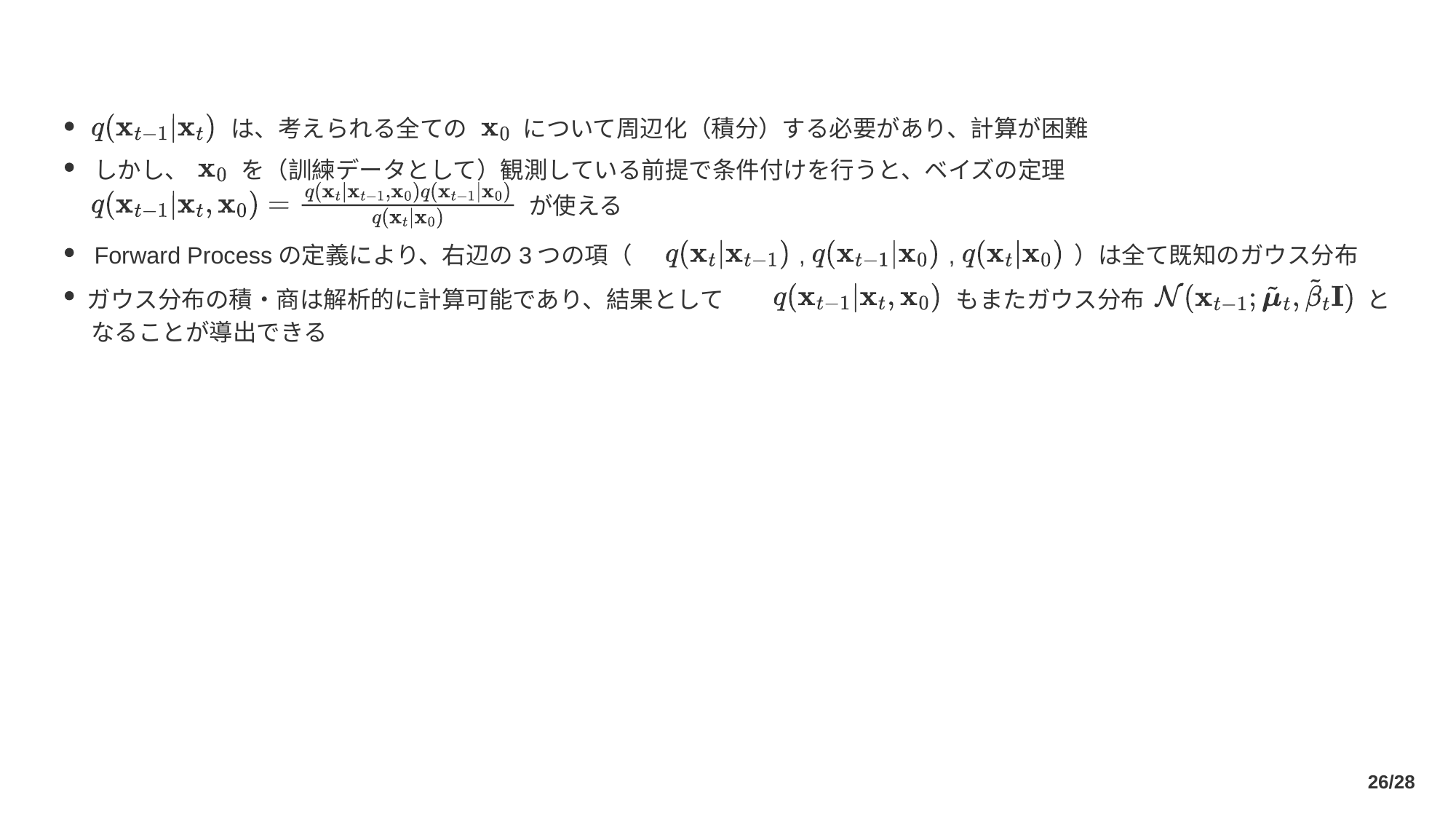

は、考えられる全ての
 について周辺化（積分）する必要があり、計算が困難

しかし、
 を（訓練データとして）観測している前提で条件付けを行うと、ベイズの定理

 が使える

Forward Processの定義により、右辺の3つの項（
 ,
 ,
 ）は全て既知のガウス分布

ガウス分布の積‧商は解析的に計算可能であり、結果として
 もまたガウス分布
 と

なることが導出できる
26/28